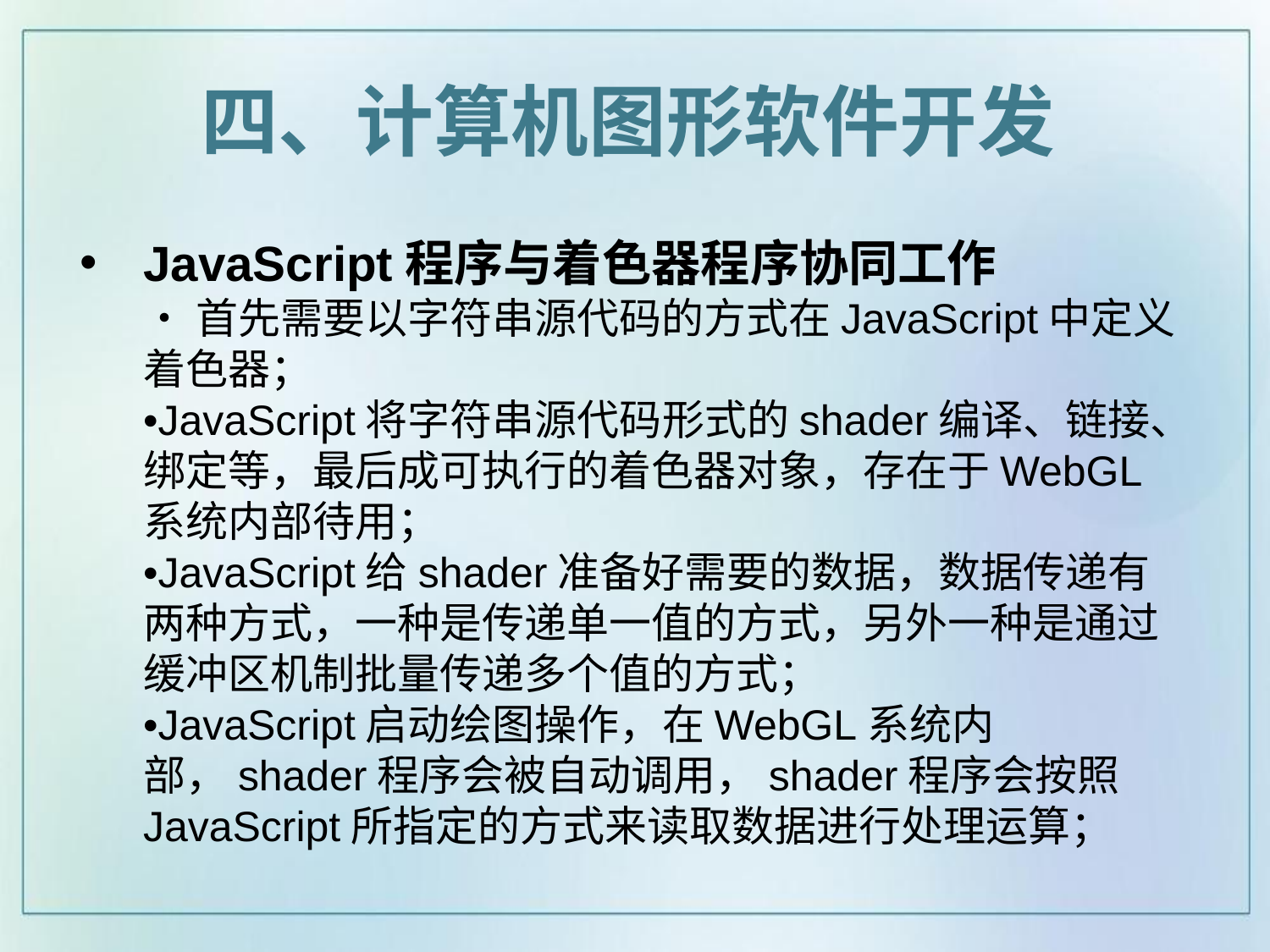

四、计算机图形软件开发
JavaScript程序与着色器程序协同工作
•首先需要以字符串源代码的方式在JavaScript中定义着色器；
•JavaScript将字符串源代码形式的shader编译、链接、绑定等，最后成可执行的着色器对象，存在于WebGL系统内部待用；
•JavaScript给shader准备好需要的数据，数据传递有两种方式，一种是传递单一值的方式，另外一种是通过缓冲区机制批量传递多个值的方式；
•JavaScript启动绘图操作，在WebGL系统内部，shader程序会被自动调用，shader程序会按照JavaScript所指定的方式来读取数据进行处理运算；